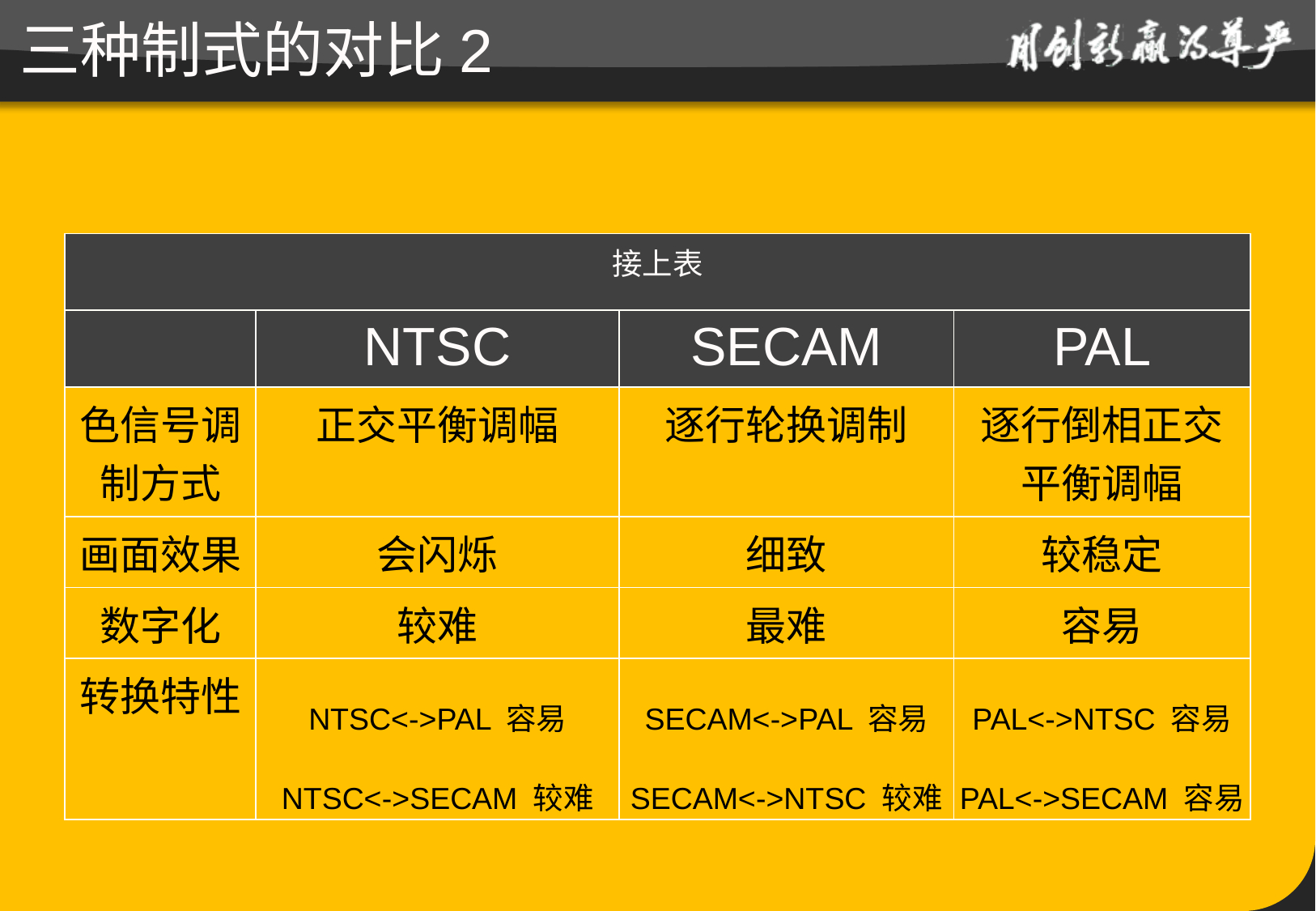

# 三种制式的对比2
| 接上表 |  |  |  |
| --- | --- | --- | --- |
|  | NTSC | SECAM | PAL |
| 色信号调制方式 | 正交平衡调幅 | 逐行轮换调制 | 逐行倒相正交平衡调幅 |
| 画面效果 | 会闪烁 | 细致 | 较稳定 |
| 数字化 | 较难 | 最难 | 容易 |
| 转换特性 | NTSC<->PAL 容易 NTSC<->SECAM 较难 | SECAM<->PAL 容易 SECAM<->NTSC 较难 | PAL<->NTSC 容易 PAL<->SECAM 容易 |